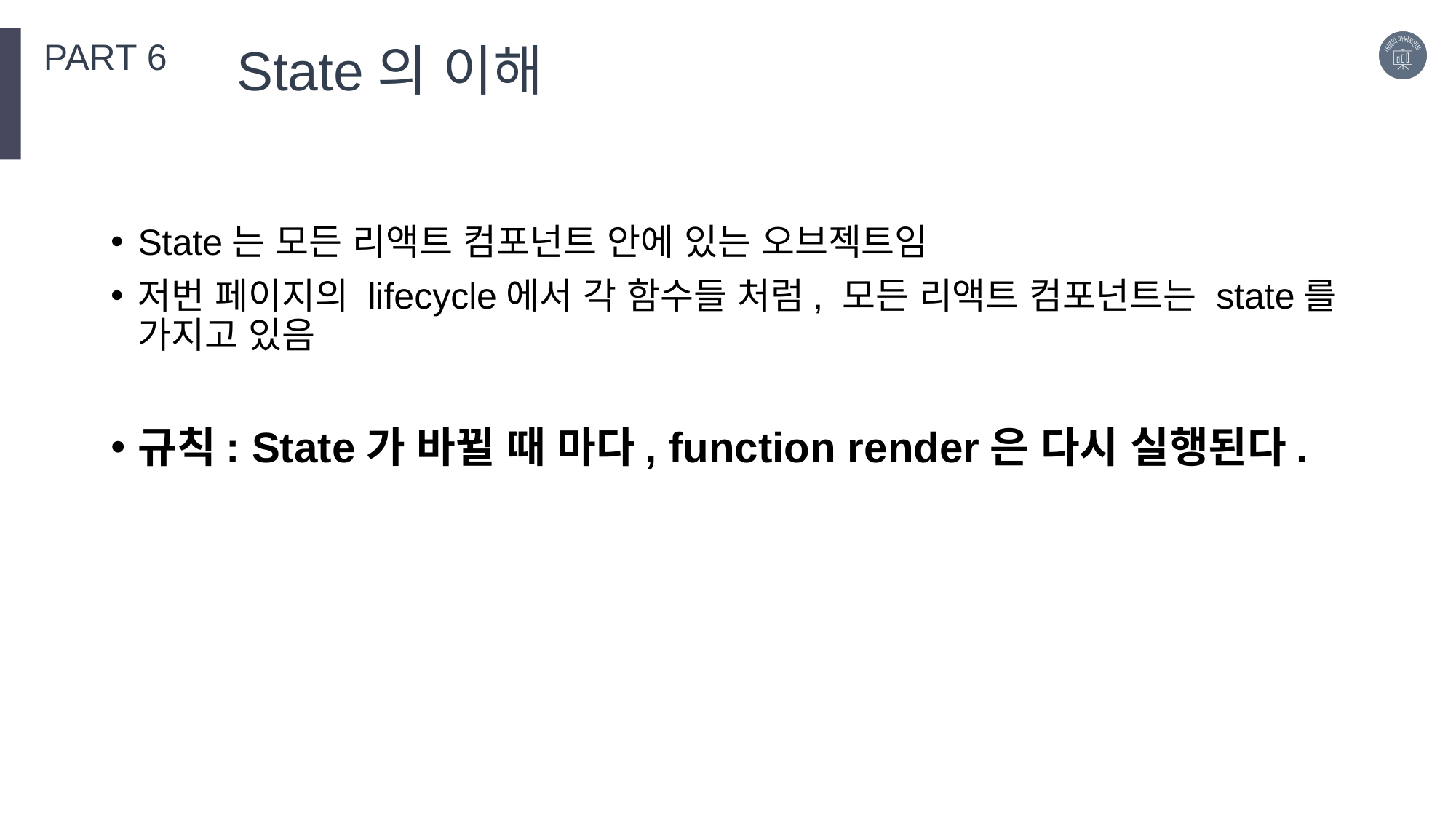

PART 6
State의 이해
State는 모든 리액트 컴포넌트 안에 있는 오브젝트임
저번 페이지의 lifecycle에서 각 함수들 처럼, 모든 리액트 컴포넌트는 state를 가지고 있음

규칙: State가 바뀔 때 마다, function render은 다시 실행된다.